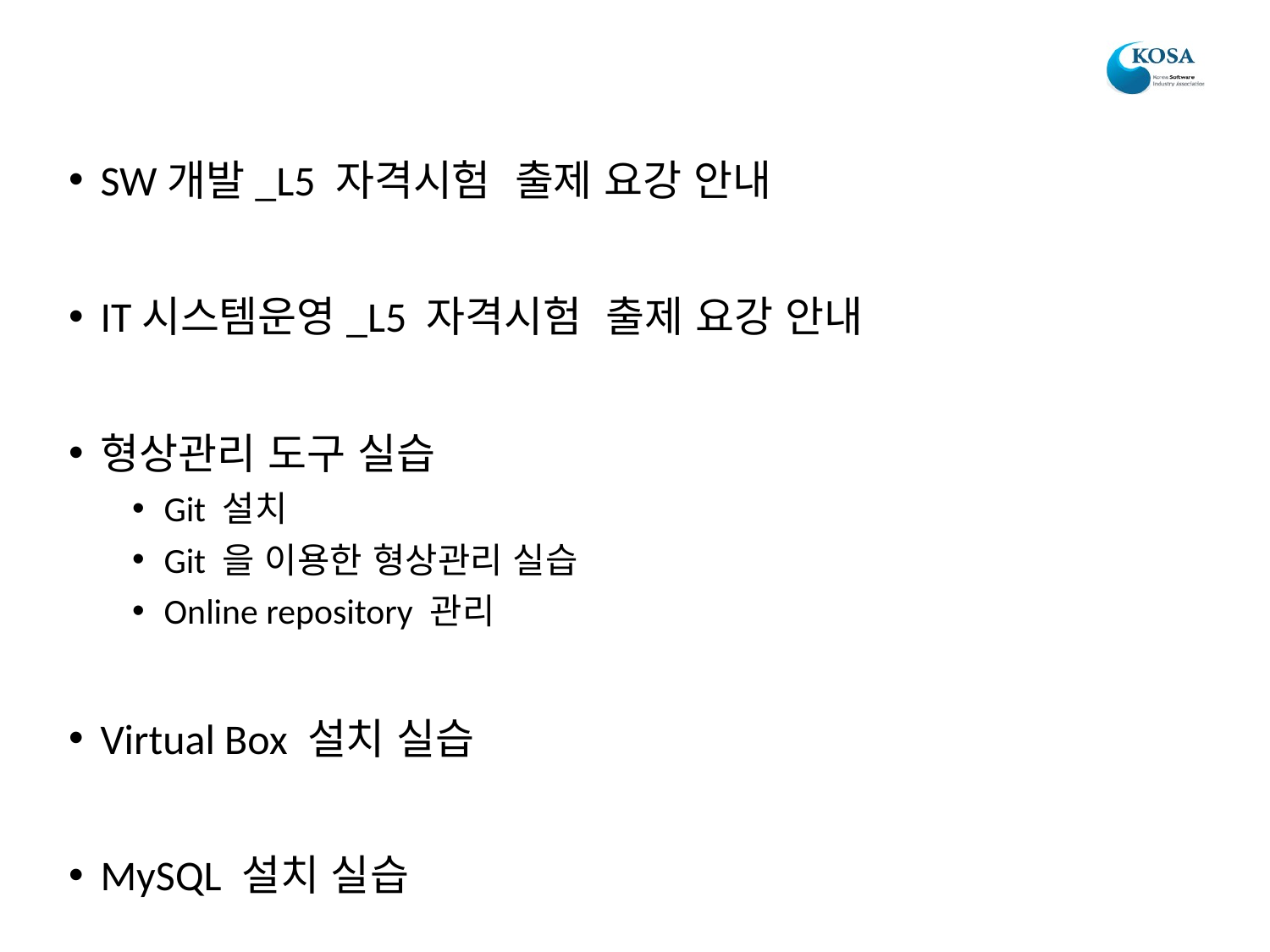

SW개발_L5 자격시험  출제 요강 안내

IT시스템운영_L5 자격시험  출제 요강 안내

형상관리 도구 실습
Git 설치
Git 을 이용한 형상관리 실습
Online repository 관리

Virtual Box 설치 실습

MySQL 설치 실습